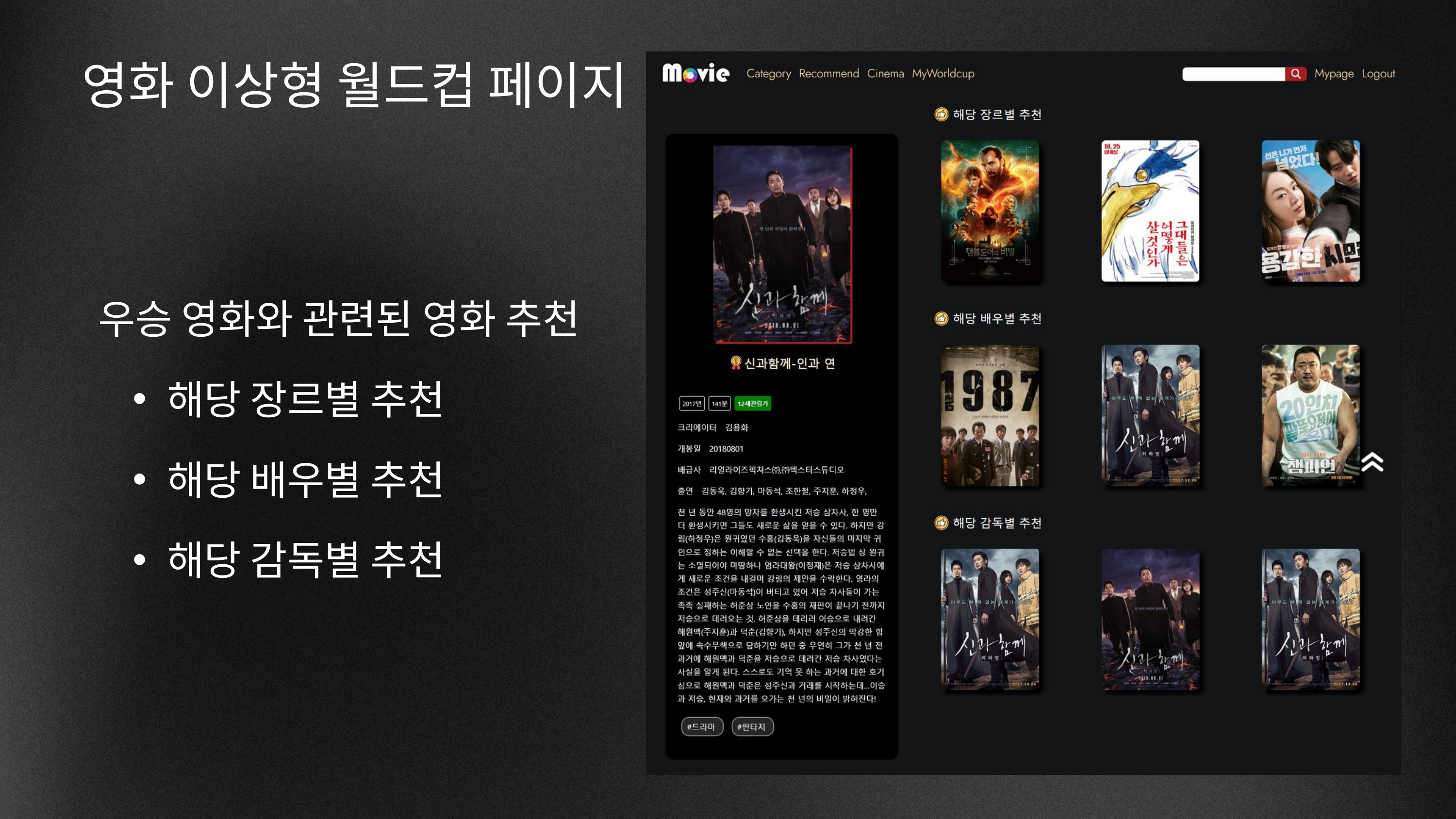

영화 이상형 월드컵 페이지

우승 영화와 관련된 영화 추천
해당 장르별 추천
해당 배우별 추천
해당 감독별 추천